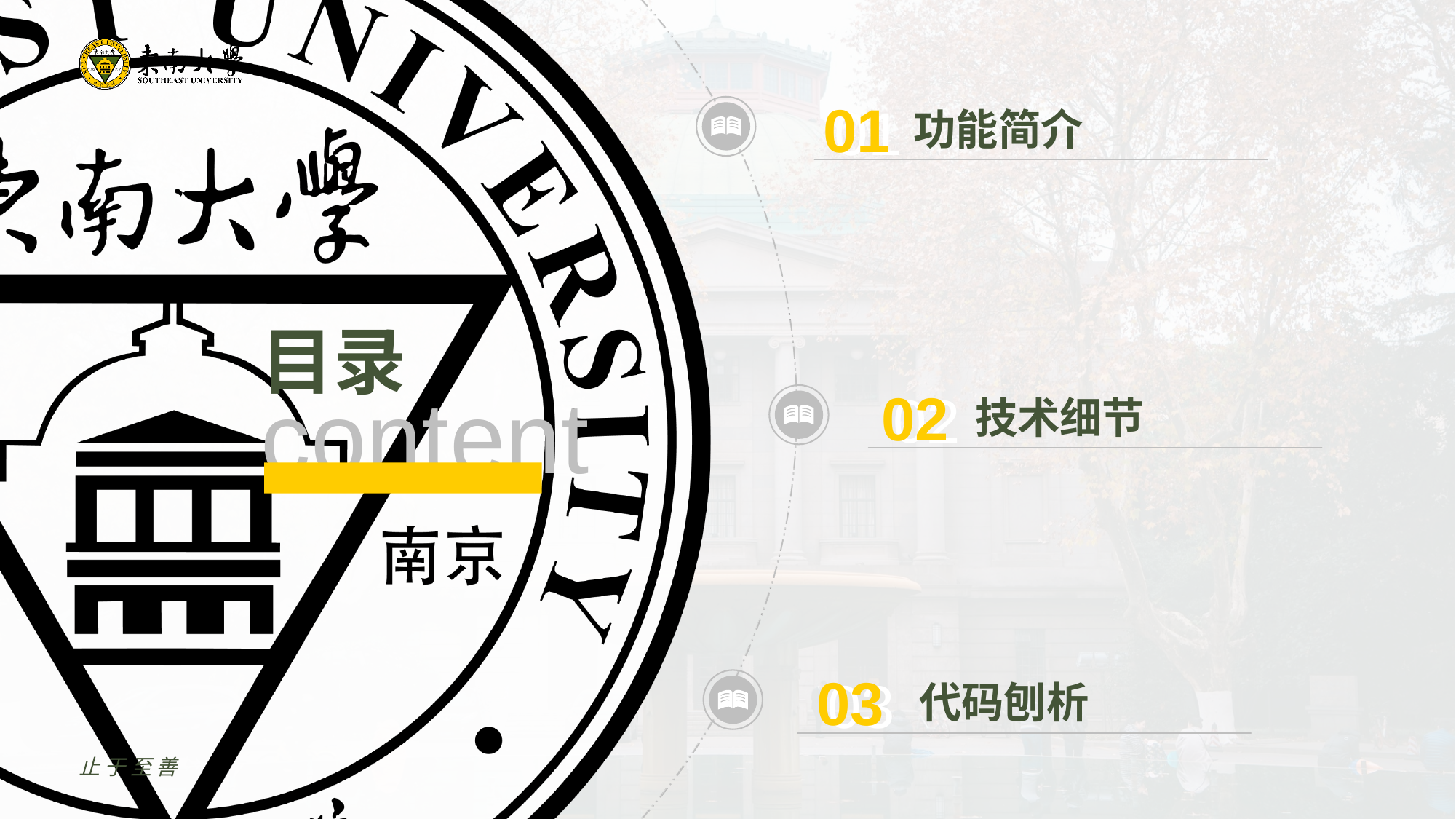

01
01

功能简介
02
02

技术细节
03
03

代码刨析
止于至善